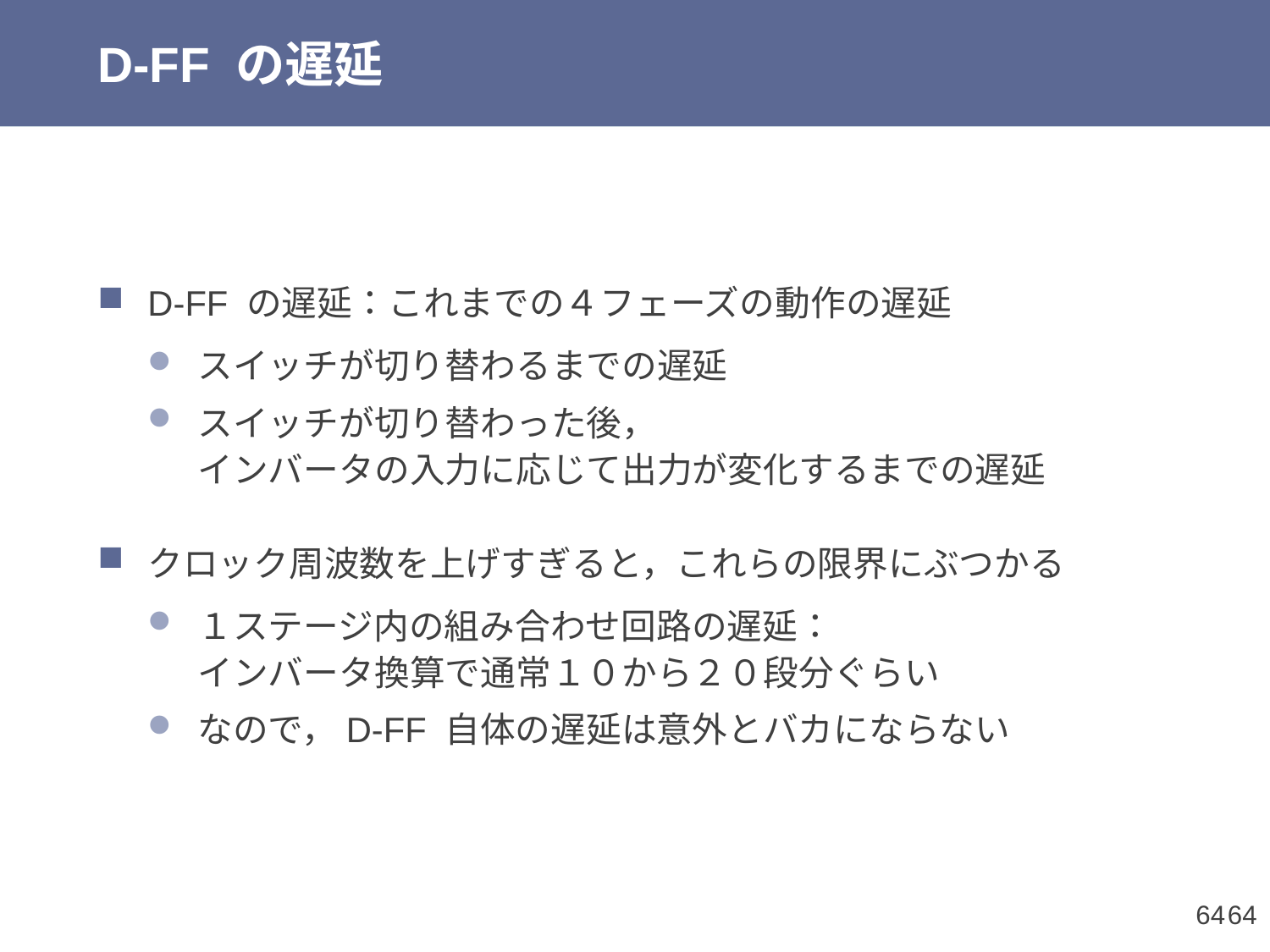

# D-FF の遅延
D-FF の遅延：これまでの４フェーズの動作の遅延
スイッチが切り替わるまでの遅延
スイッチが切り替わった後，
インバータの入力に応じて出力が変化するまでの遅延
クロック周波数を上げすぎると，これらの限界にぶつかる
１ステージ内の組み合わせ回路の遅延：
インバータ換算で通常１０から２０段分ぐらい
なので，D-FF 自体の遅延は意外とバカにならない
64